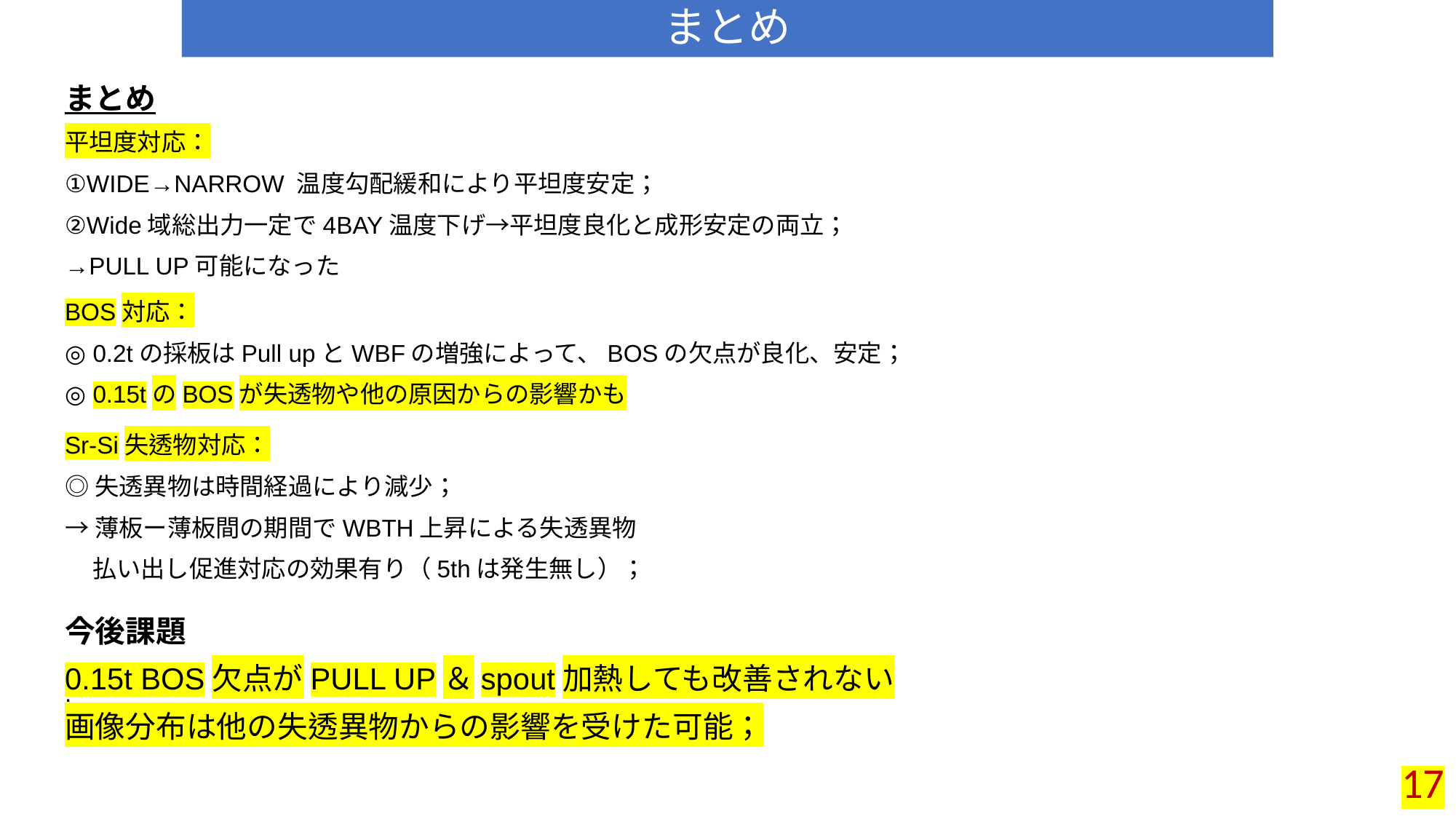

# まとめ
まとめ
平坦度対応：
①WIDE→NARROW 温度勾配緩和により平坦度安定；
②Wide域総出力一定で4BAY温度下げ→平坦度良化と成形安定の両立；
→PULL UP可能になった

BOS対応：
◎ 0.2tの採板はPull upとWBFの増強によって、BOSの欠点が良化、安定；
◎ 0.15tのBOSが失透物や他の原因からの影響かも

Sr-Si失透物対応：
◎失透異物は時間経過により減少；
→薄板ー薄板間の期間でWBTH上昇による失透異物
    払い出し促進対応の効果有り（5thは発生無し）；

.
今後課題
0.15t BOS欠点がPULL UP＆spout加熱しても改善されない
画像分布は他の失透異物からの影響を受けた可能；

17